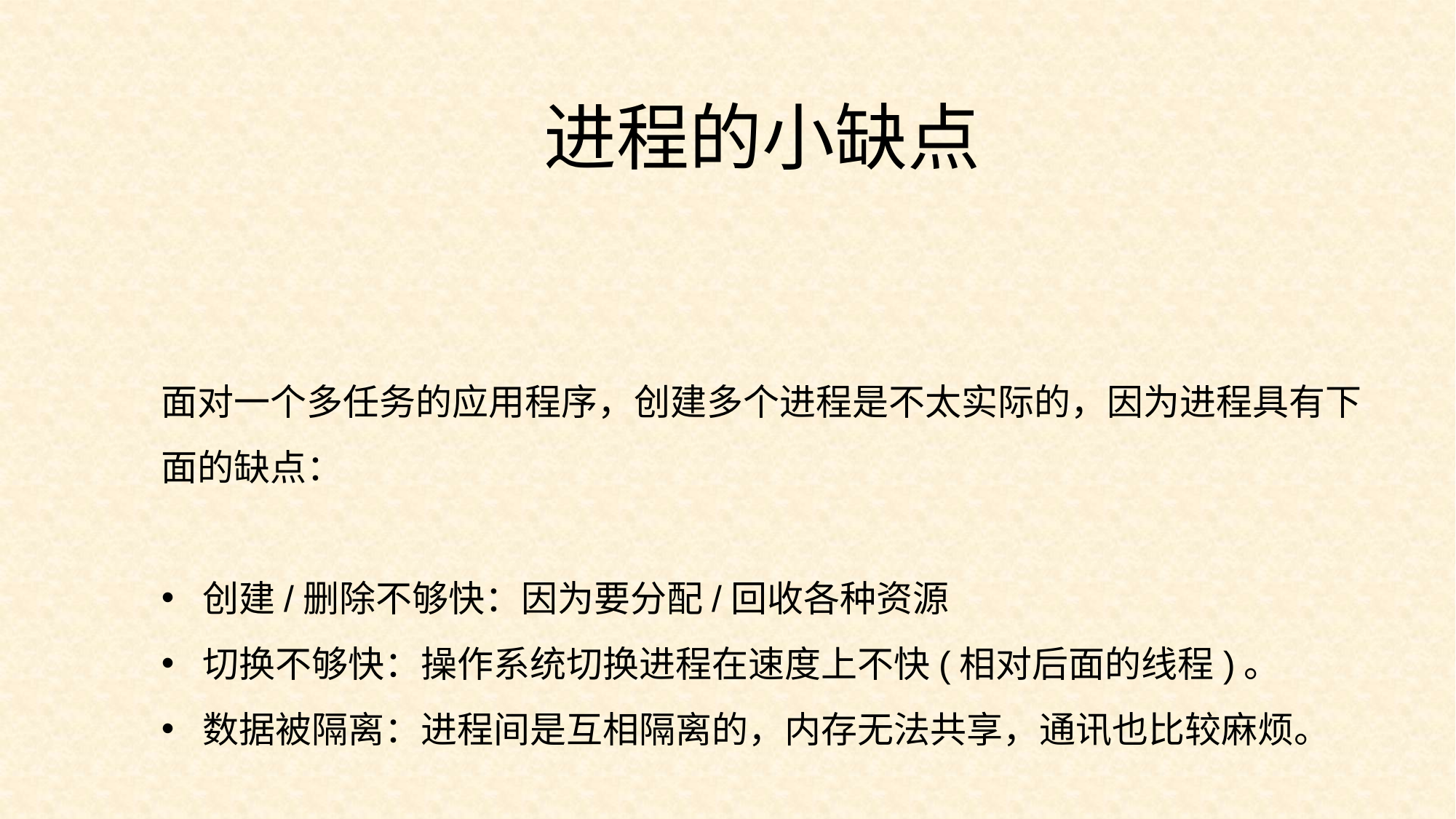

进程的小缺点
面对一个多任务的应用程序，创建多个进程是不太实际的，因为进程具有下面的缺点：

创建/删除不够快：因为要分配/回收各种资源
切换不够快：操作系统切换进程在速度上不快(相对后面的线程)。
数据被隔离：进程间是互相隔离的，内存无法共享，通讯也比较麻烦。